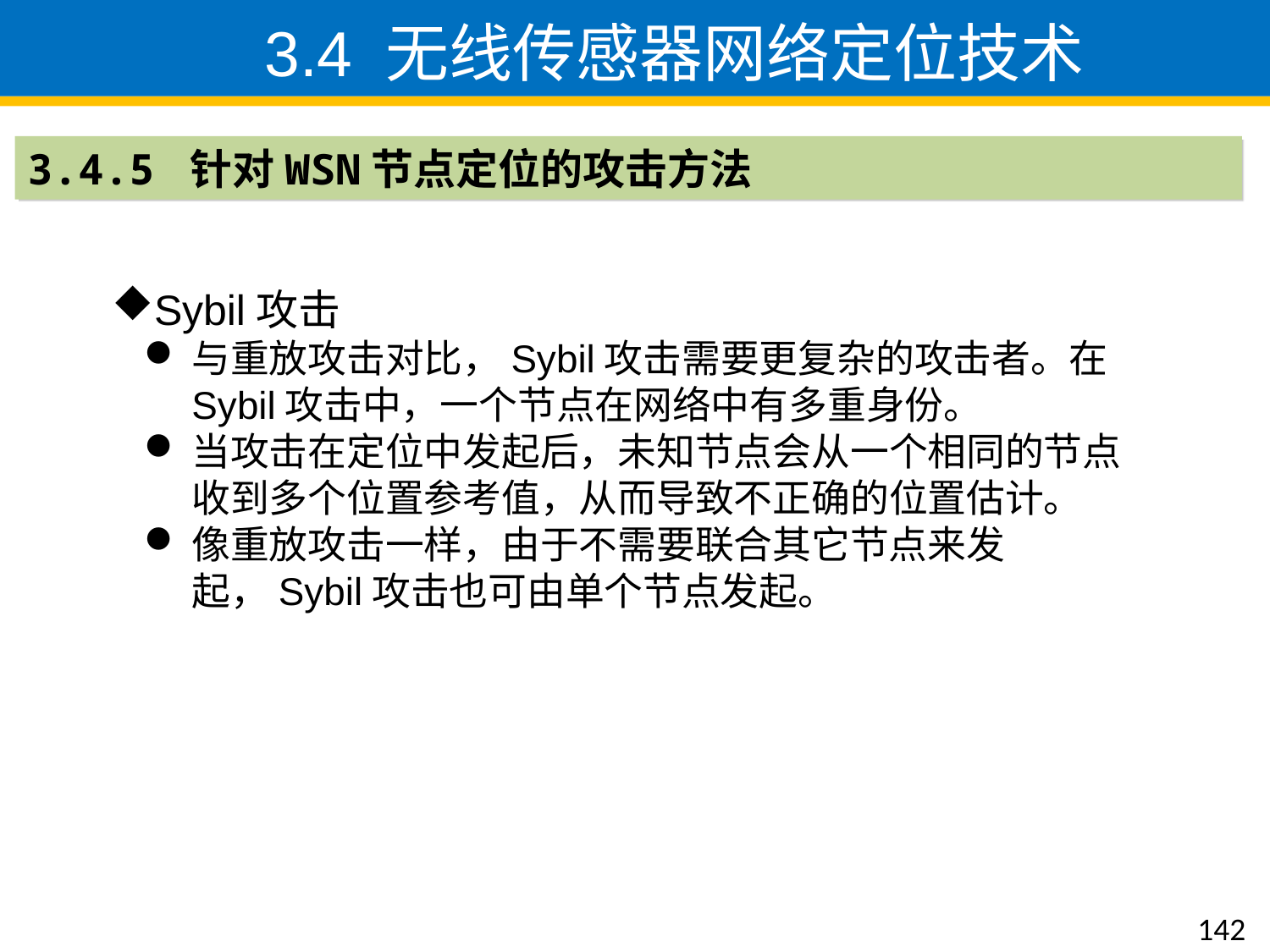

3.4 无线传感器网络定位技术

3.4.5 针对WSN节点定位的攻击方法
Sybil攻击
与重放攻击对比，Sybil攻击需要更复杂的攻击者。在Sybil攻击中，一个节点在网络中有多重身份。
当攻击在定位中发起后，未知节点会从一个相同的节点收到多个位置参考值，从而导致不正确的位置估计。
像重放攻击一样，由于不需要联合其它节点来发起，Sybil攻击也可由单个节点发起。
142